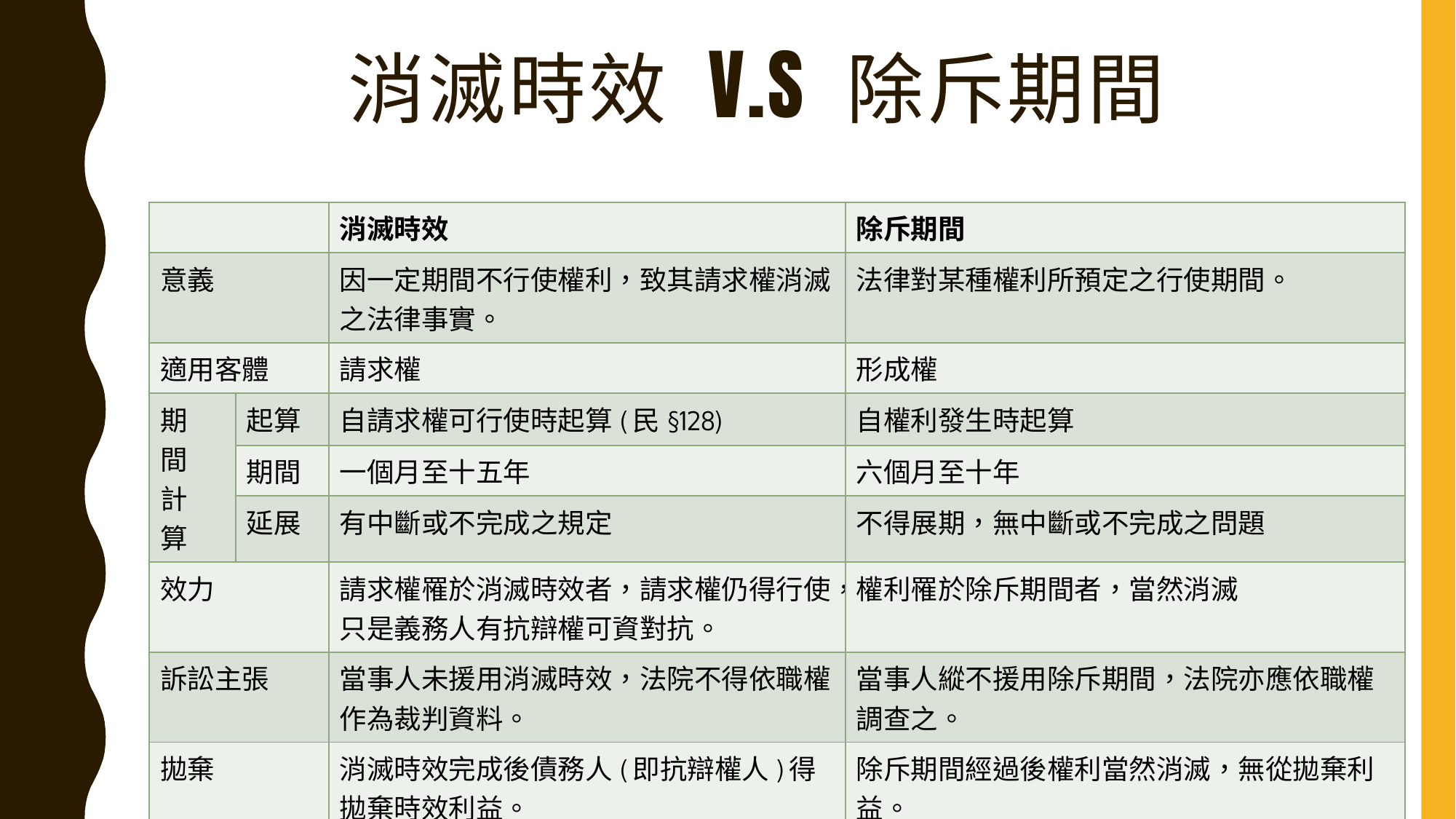

# 消滅時效 v.s 除斥期間
|  |  | 消滅時效 | 除斥期間 |
| --- | --- | --- | --- |
| 意義 |  | 因一定期間不行使權利，致其請求權消滅之法律事實。 | 法律對某種權利所預定之行使期間。 |
| 適用客體 |  | 請求權 | 形成權 |
| 期 間 計 算 | 起算 | 自請求權可行使時起算(民§128) | 自權利發生時起算 |
|  | 期間 | 一個月至十五年 | 六個月至十年 |
|  | 延展 | 有中斷或不完成之規定 | 不得展期，無中斷或不完成之問題 |
| 效力 |  | 請求權罹於消滅時效者，請求權仍得行使，只是義務人有抗辯權可資對抗。 | 權利罹於除斥期間者，當然消滅 |
| 訴訟主張 |  | 當事人未援用消滅時效，法院不得依職權作為裁判資料。 | 當事人縱不援用除斥期間，法院亦應依職權調查之。 |
| 拋棄 |  | 消滅時效完成後債務人(即抗辯權人)得拋棄時效利益。 | 除斥期間經過後權利當然消滅，無從拋棄利益。 |